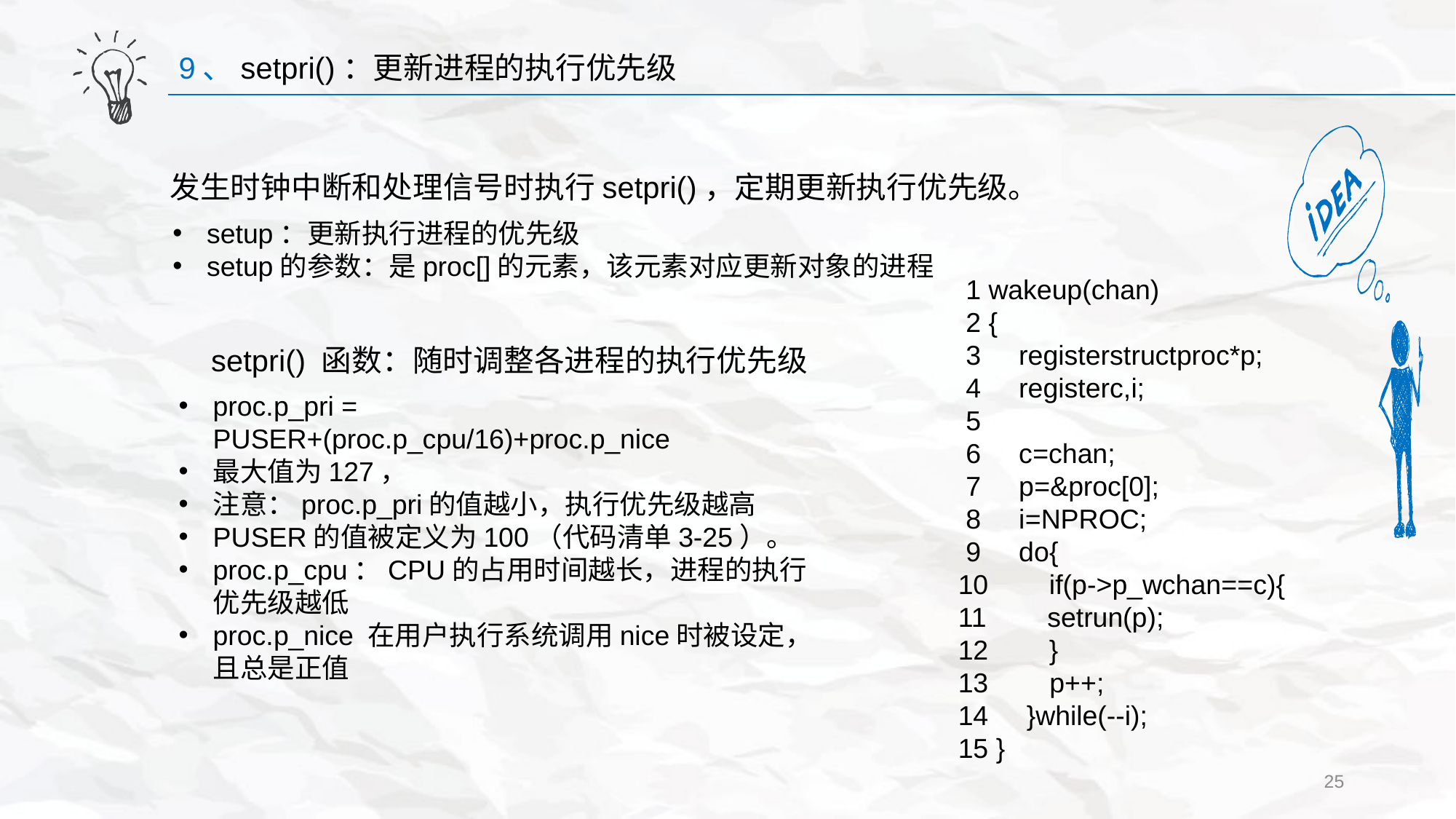

9、setpri()：更新进程的执行优先级

发生时钟中断和处理信号时执行setpri()，定期更新执行优先级。
setup：更新执行进程的优先级
setup的参数：是proc[]的元素，该元素对应更新对象的进程
 1​ wakeup(chan)
​ 2​ {
​ 3​​​​​     register​struct​proc​*p;
​ 4​​​​​     register​c,​i;
​ 5​
​ 6​​​​​     c​=​chan;
​ 7​​​​​     p​=​&proc[0];
​ 8​​​​​     i​=​NPROC;
​ 9​​​​​     do​{
​10​​​​​​​​​        if(p->p_wchan​==​c)​{
​11​​​​​​​​​​​​​        setrun(p);
​12​​​​​​​​​        }
​13        ​​​​​​​​​p++;
​14     ​​​​​}​while(--i);
​15​ }
setpri() 函数：随时调整各进程的执行优先级
proc.p_pri = PUSER+(proc.p_cpu/16)+proc.p_nice
最大值为127，
注意：proc.p_pri的值越小，执行优先级越高
PUSER的值被定义为100（代码清单3-25）。
proc.p_cpu：CPU的占用时间越长，进程的执行优先级越低
proc.p_nice 在用户执行系统调用nice时被设定，且总是正值

25